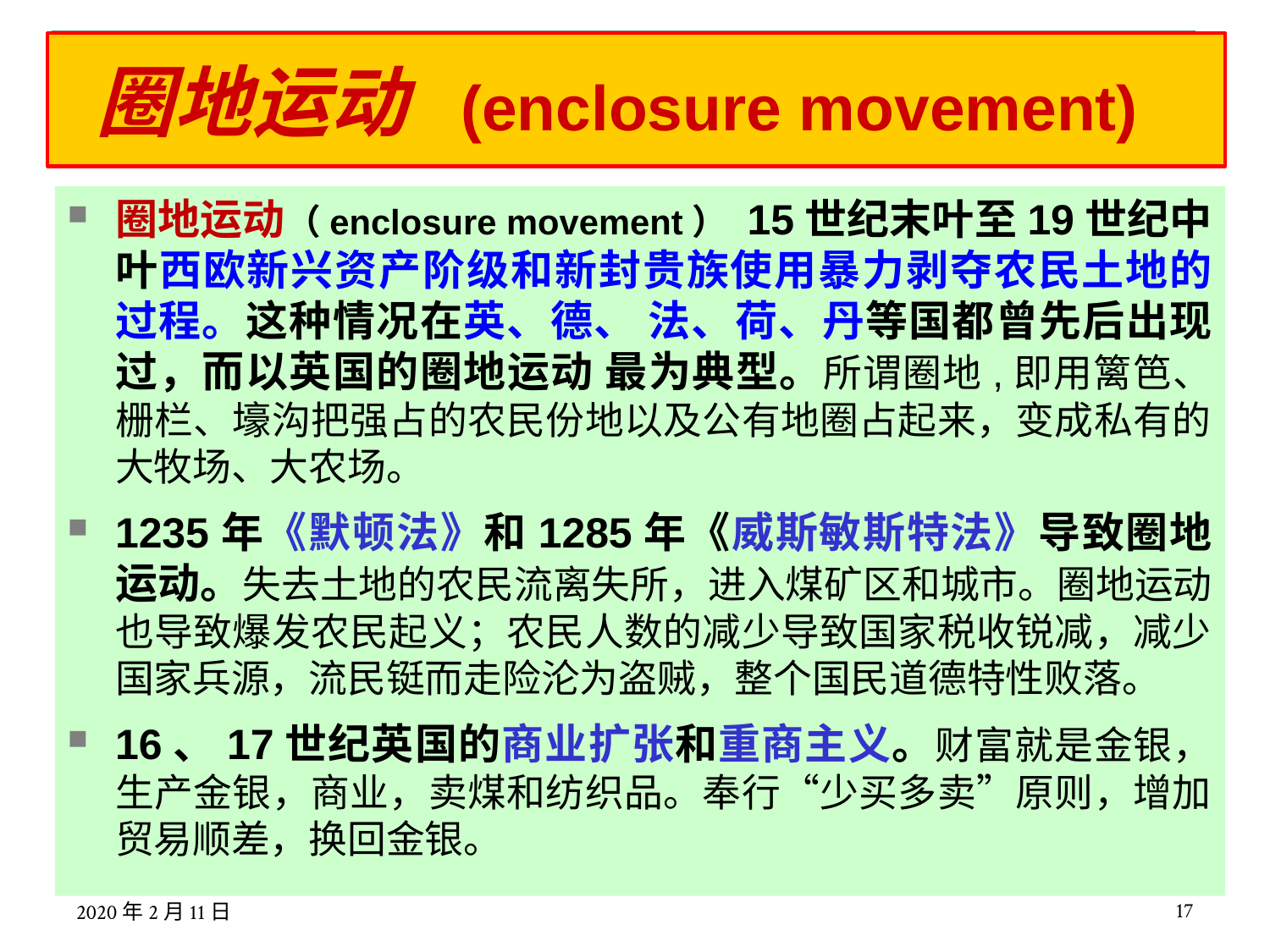

# 圈地运动  (enclosure movement)
圈地运动（enclosure movement） 15世纪末叶至19世纪中叶西欧新兴资产阶级和新封贵族使用暴力剥夺农民土地的过程。这种情况在英、德、 法、荷、丹等国都曾先后出现过，而以英国的圈地运动 最为典型。所谓圈地,即用篱笆、栅栏、壕沟把强占的农民份地以及公有地圈占起来，变成私有的大牧场、大农场。
1235年《默顿法》和1285年《威斯敏斯特法》导致圈地运动。失去土地的农民流离失所，进入煤矿区和城市。圈地运动也导致爆发农民起义；农民人数的减少导致国家税收锐减，减少国家兵源，流民铤而走险沦为盗贼，整个国民道德特性败落。
16、17世纪英国的商业扩张和重商主义。财富就是金银，生产金银，商业，卖煤和纺织品。奉行“少买多卖”原则，增加贸易顺差，换回金银。
2020年2月11日
17